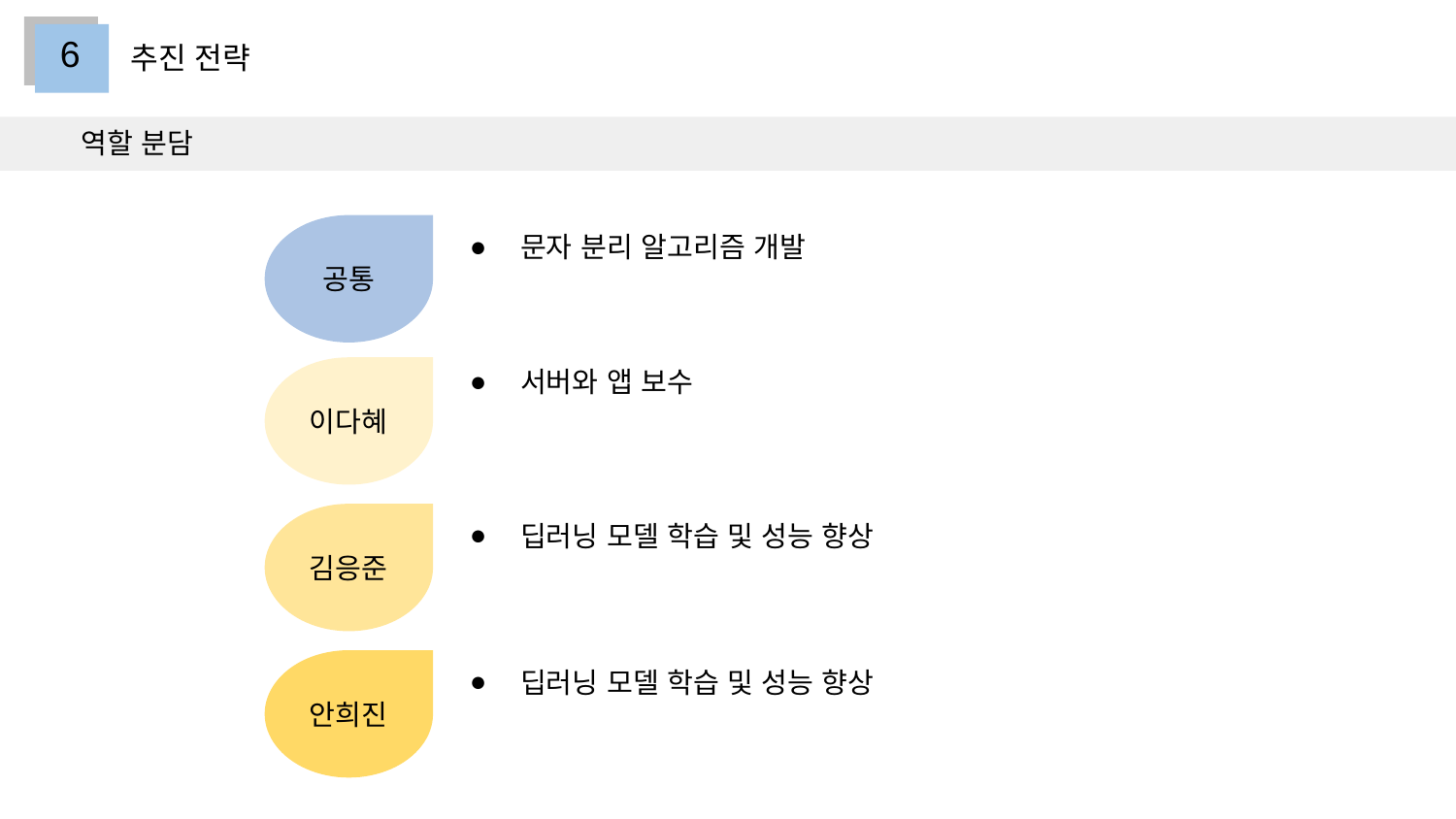

6

추진 전략
역할 분담

공통
문자 분리 알고리즘 개발
서버와 앱 보수
이다혜
김응준
딥러닝 모델 학습 및 성능 향상
안희진
딥러닝 모델 학습 및 성능 향상